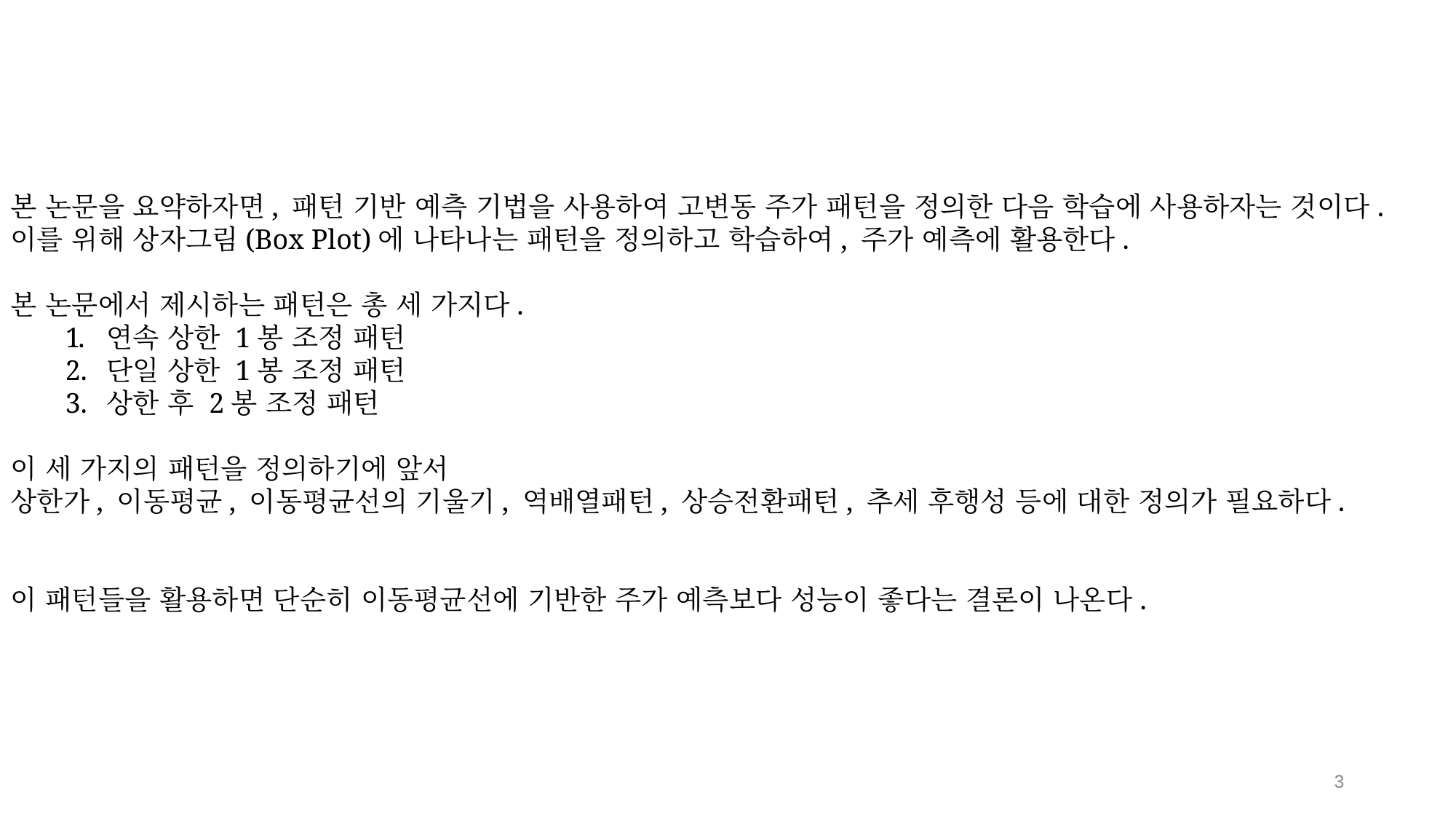

본 논문을 요약하자면, 패턴 기반 예측 기법을 사용하여 고변동 주가 패턴을 정의한 다음 학습에 사용하자는 것이다.
이를 위해 상자그림(Box Plot)에 나타나는 패턴을 정의하고 학습하여, 주가 예측에 활용한다.

본 논문에서 제시하는 패턴은 총 세 가지다.
연속 상한 1봉 조정 패턴
단일 상한 1봉 조정 패턴
상한 후 2봉 조정 패턴

이 세 가지의 패턴을 정의하기에 앞서
상한가, 이동평균, 이동평균선의 기울기, 역배열패턴, 상승전환패턴, 추세 후행성 등에 대한 정의가 필요하다.

이 패턴들을 활용하면 단순히 이동평균선에 기반한 주가 예측보다 성능이 좋다는 결론이 나온다.
3